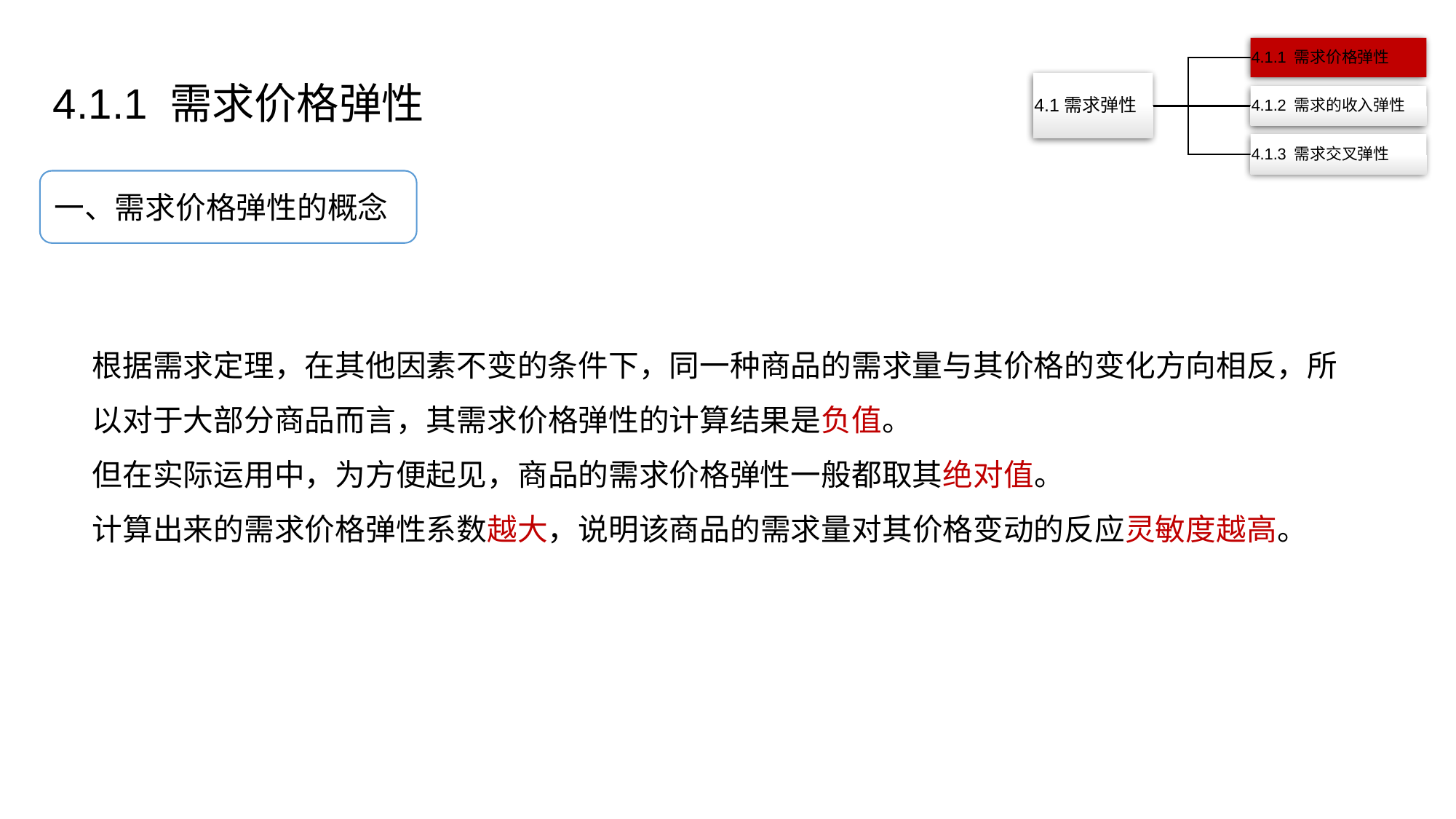

4.1需求弹性
4.1.1 需求价格弹性
4.1.2 需求的收入弹性
4.1.3 需求交叉弹性
4.1.1 需求价格弹性
一、需求价格弹性的概念
根据需求定理，在其他因素不变的条件下，同一种商品的需求量与其价格的变化方向相反，所以对于大部分商品而言，其需求价格弹性的计算结果是负值。
但在实际运用中，为方便起见，商品的需求价格弹性一般都取其绝对值。
计算出来的需求价格弹性系数越大，说明该商品的需求量对其价格变动的反应灵敏度越高。